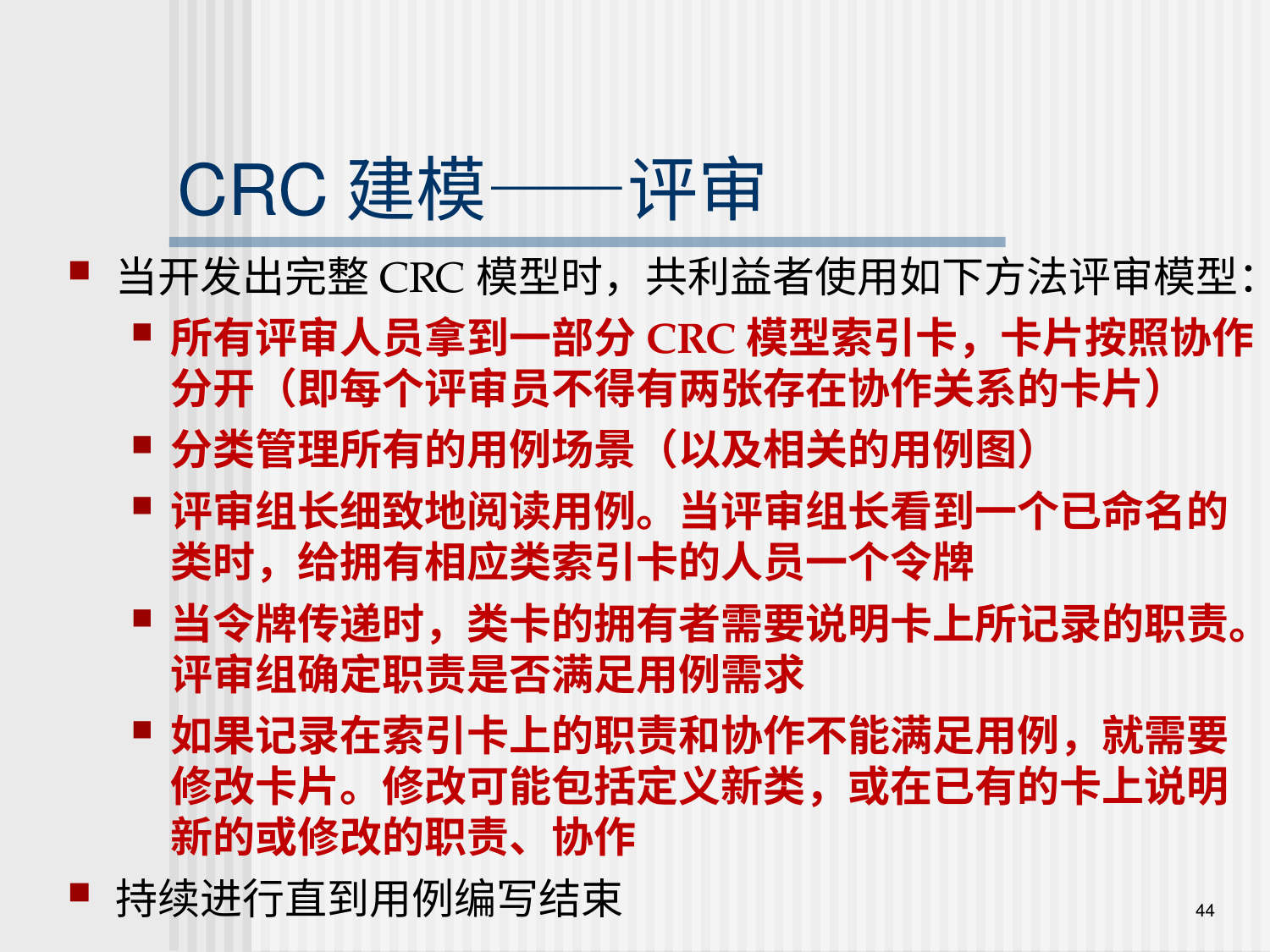

CRC建模——评审
当开发出完整CRC模型时，共利益者使用如下方法评审模型：
所有评审人员拿到一部分CRC模型索引卡，卡片按照协作分开（即每个评审员不得有两张存在协作关系的卡片）
分类管理所有的用例场景（以及相关的用例图）
评审组长细致地阅读用例。当评审组长看到一个已命名的类时，给拥有相应类索引卡的人员一个令牌
当令牌传递时，类卡的拥有者需要说明卡上所记录的职责。评审组确定职责是否满足用例需求
如果记录在索引卡上的职责和协作不能满足用例，就需要修改卡片。修改可能包括定义新类，或在已有的卡上说明新的或修改的职责、协作
持续进行直到用例编写结束
44